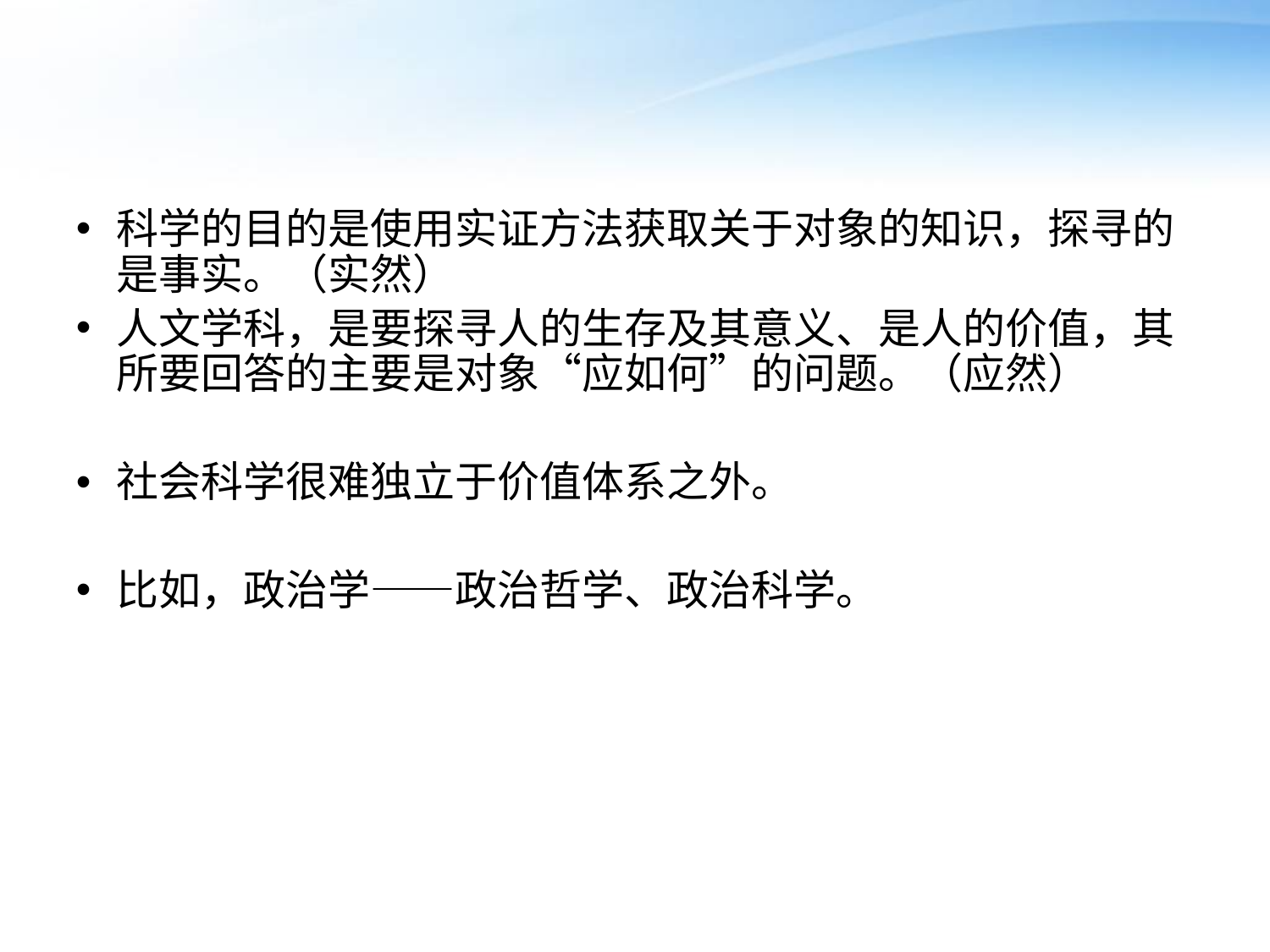

#
科学的目的是使用实证方法获取关于对象的知识，探寻的是事实。（实然）
人文学科，是要探寻人的生存及其意义、是人的价值，其所要回答的主要是对象“应如何”的问题。（应然）

社会科学很难独立于价值体系之外。

比如，政治学——政治哲学、政治科学。